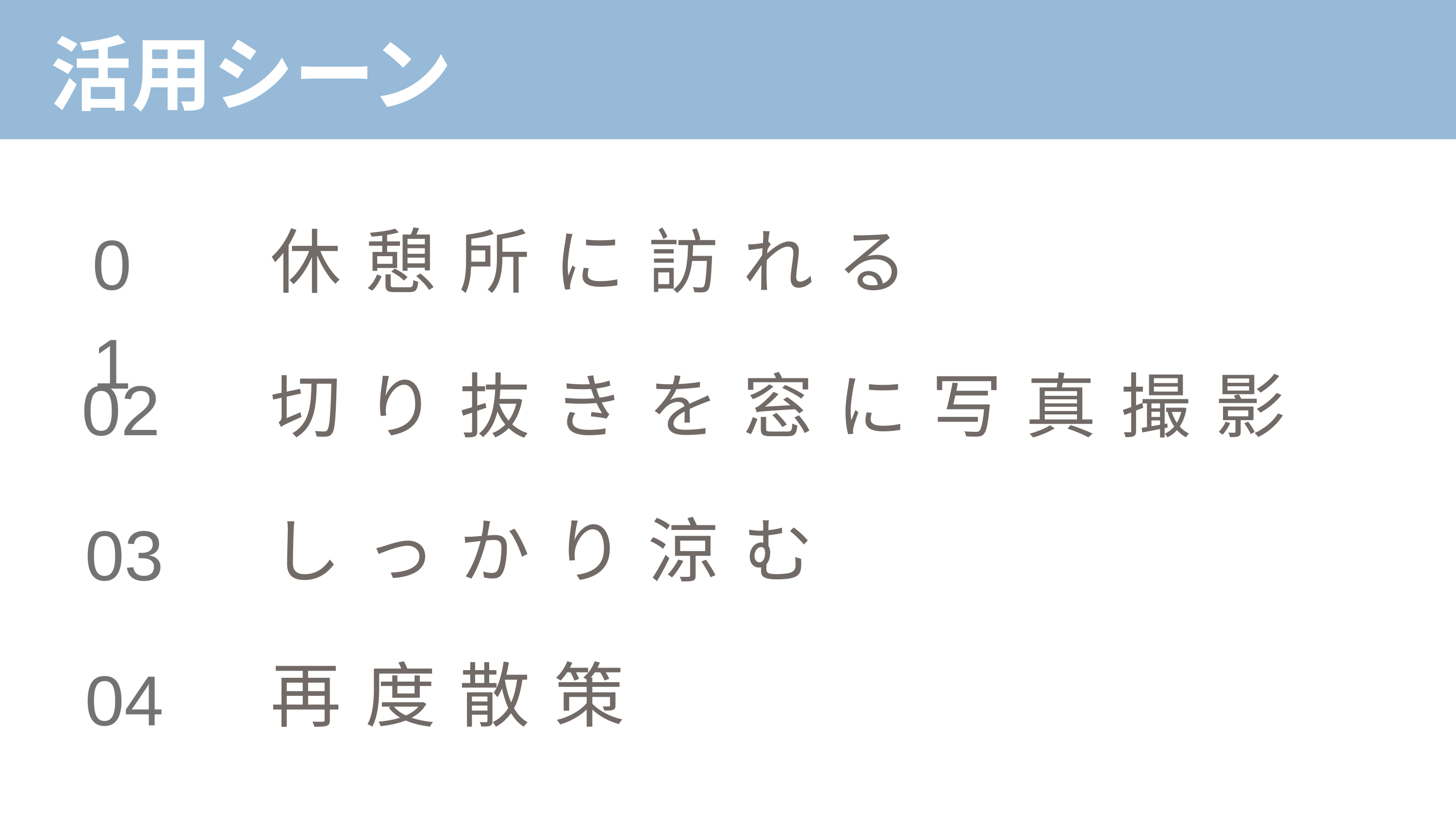

活用シーン
01
休憩所に訪れる
02
切り抜きを窓に写真撮影
03
しっかり涼む
04
再度散策